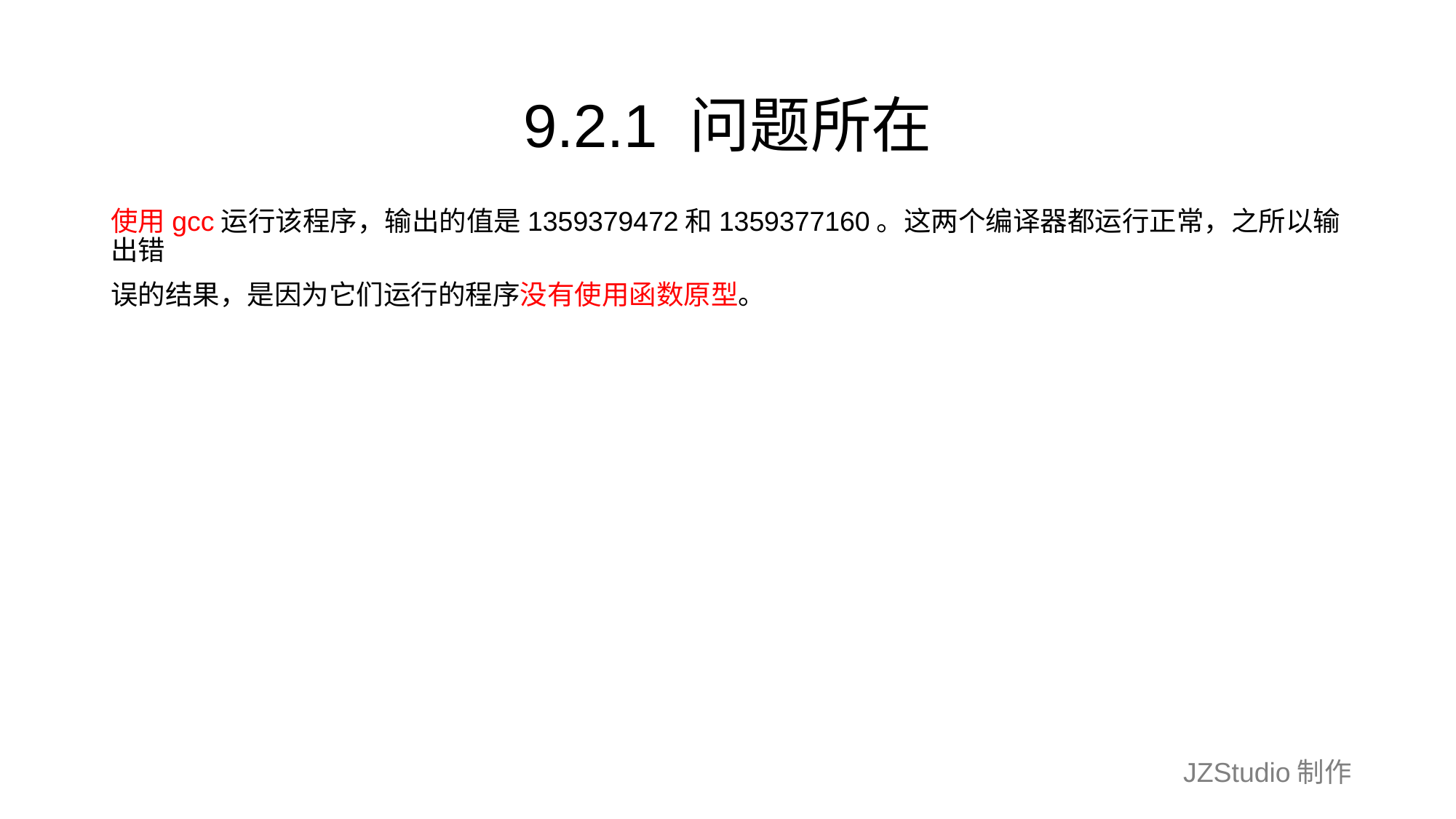

# 9.2.1 问题所在
使用gcc运行该程序，输出的值是1359379472和1359377160。这两个编译器都运行正常，之所以输出错
误的结果，是因为它们运行的程序没有使用函数原型。